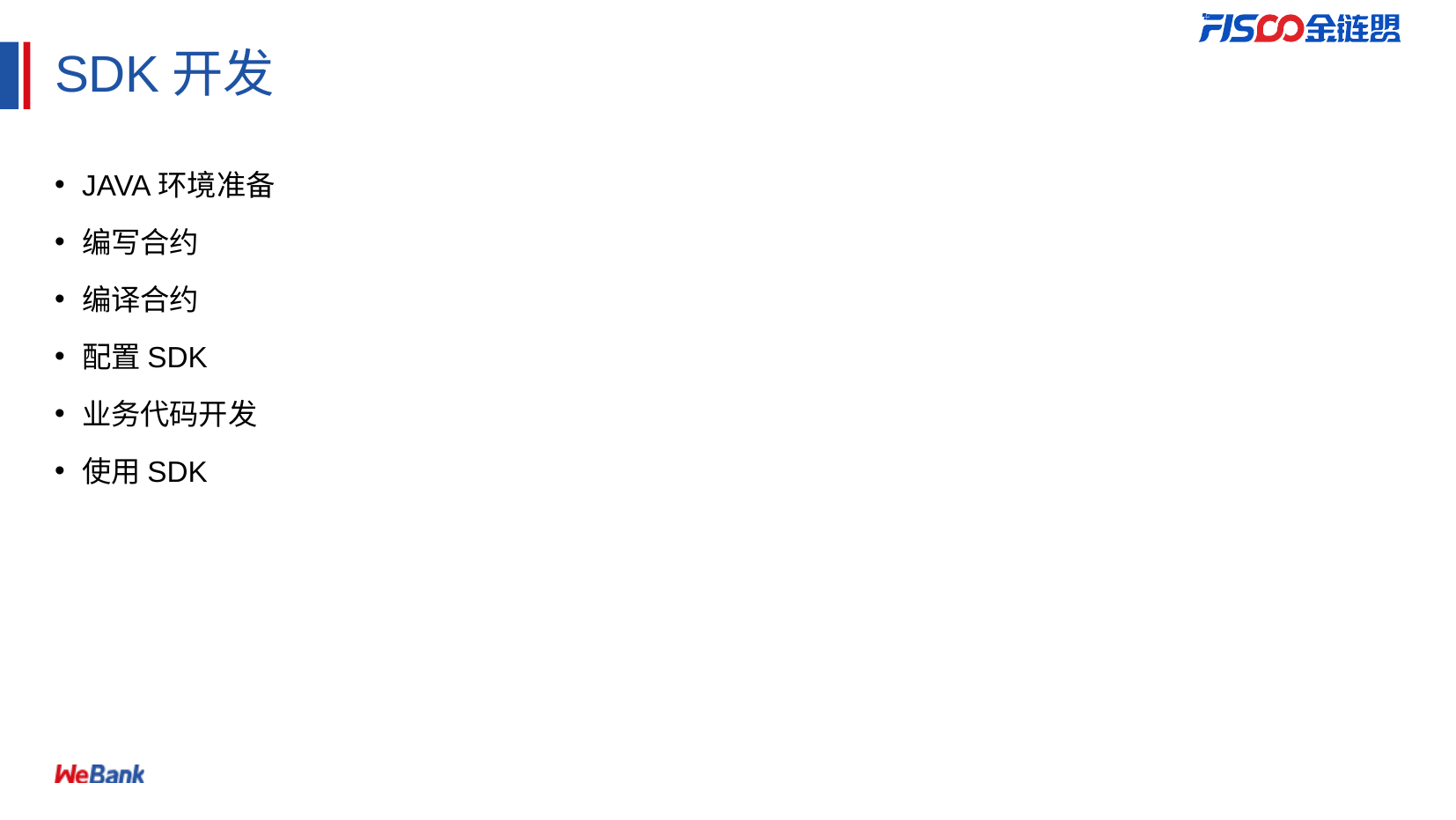

# SDK开发
JAVA环境准备
编写合约
编译合约
配置SDK
业务代码开发
使用SDK